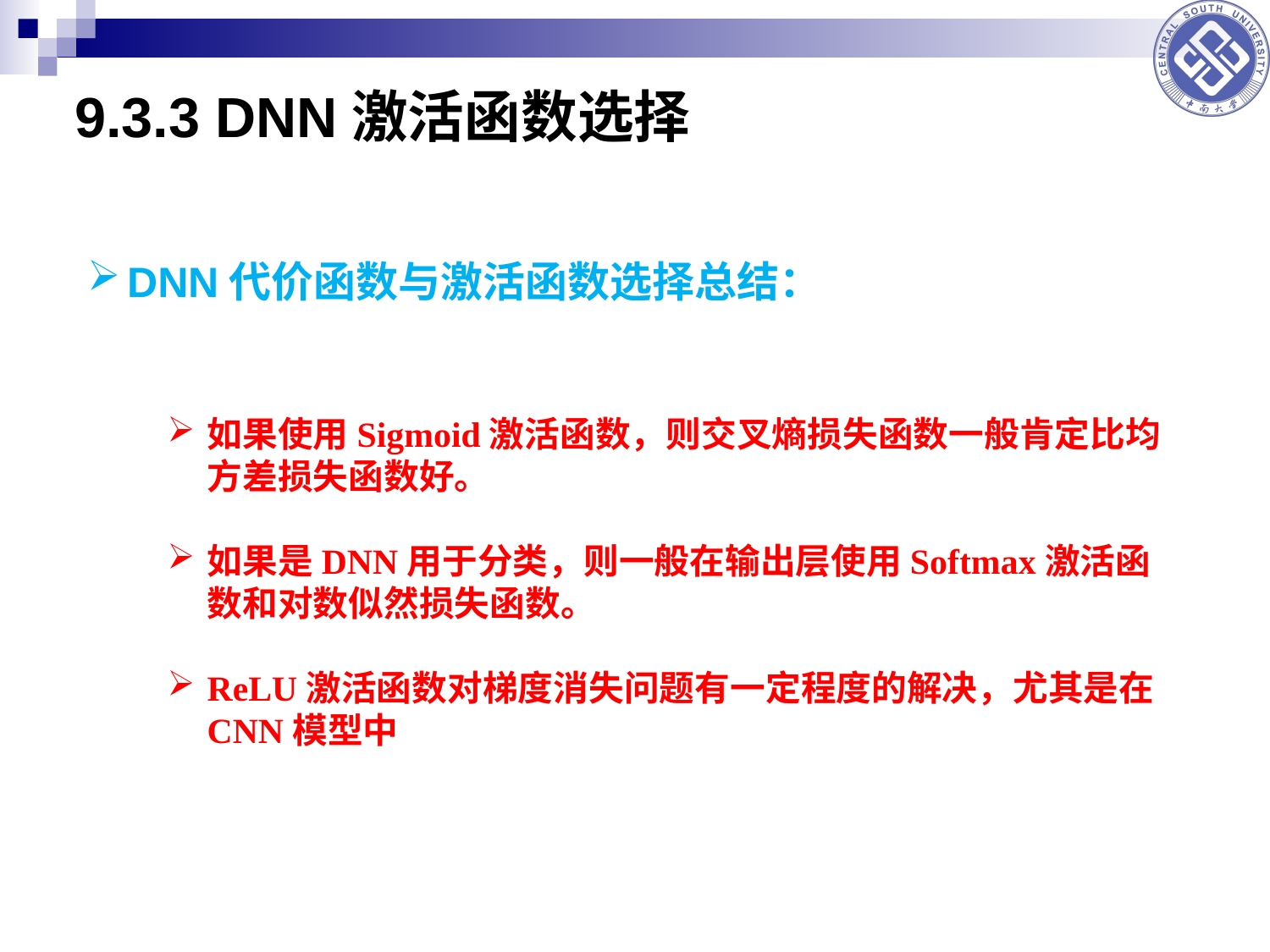

# 9.3.3 DNN激活函数选择
DNN代价函数与激活函数选择总结：
如果使用Sigmoid激活函数，则交叉熵损失函数一般肯定比均方差损失函数好。

如果是DNN用于分类，则一般在输出层使用Softmax激活函数和对数似然损失函数。

ReLU激活函数对梯度消失问题有一定程度的解决，尤其是在CNN模型中